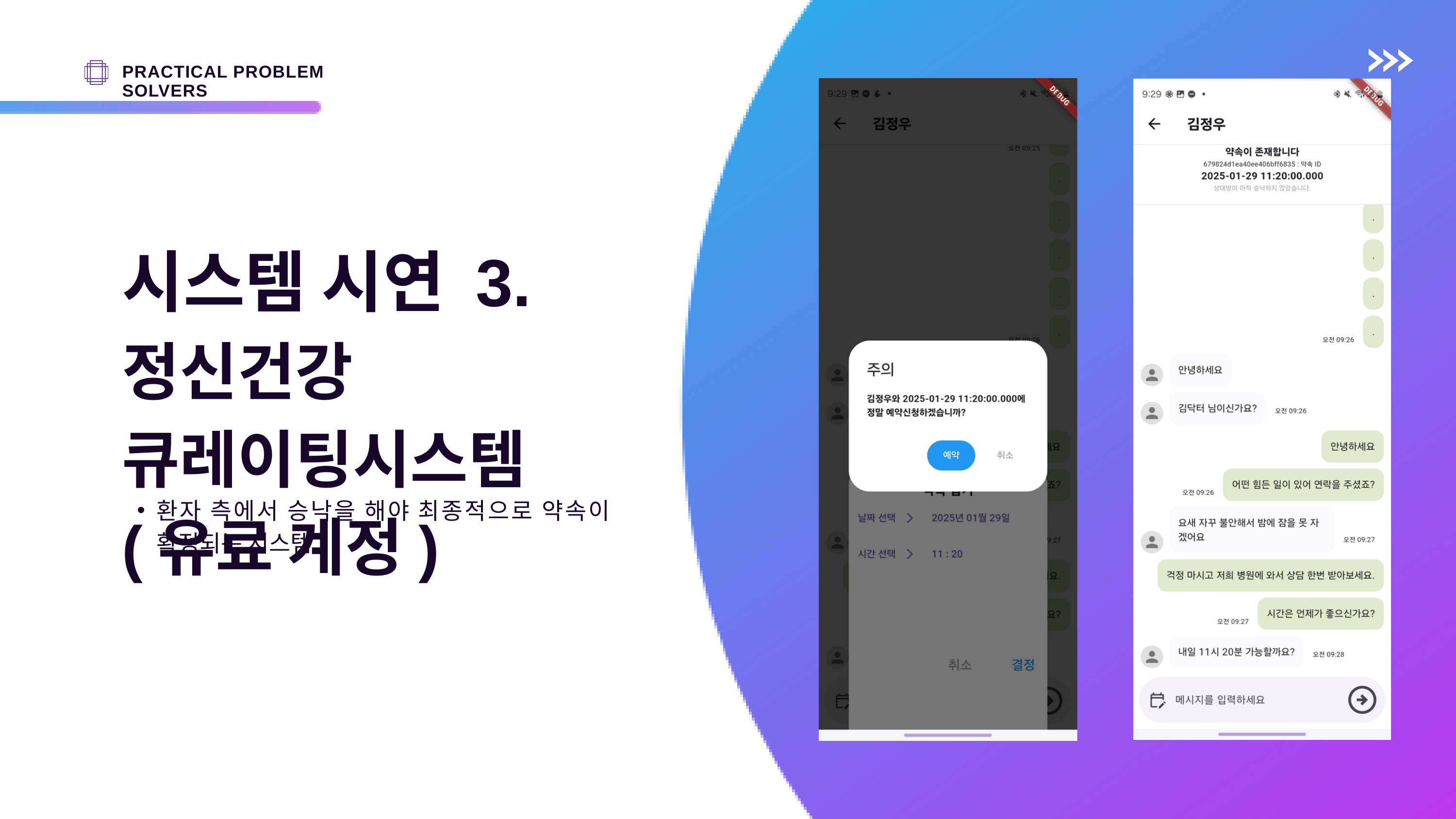

PRACTICAL PROBLEM SOLVERS

시스템 시연 3.
정신건강 큐레이팅시스템 (유료 계정)
환자 측에서 승낙을 해야 최종적으로 약속이 확정되는 시스템